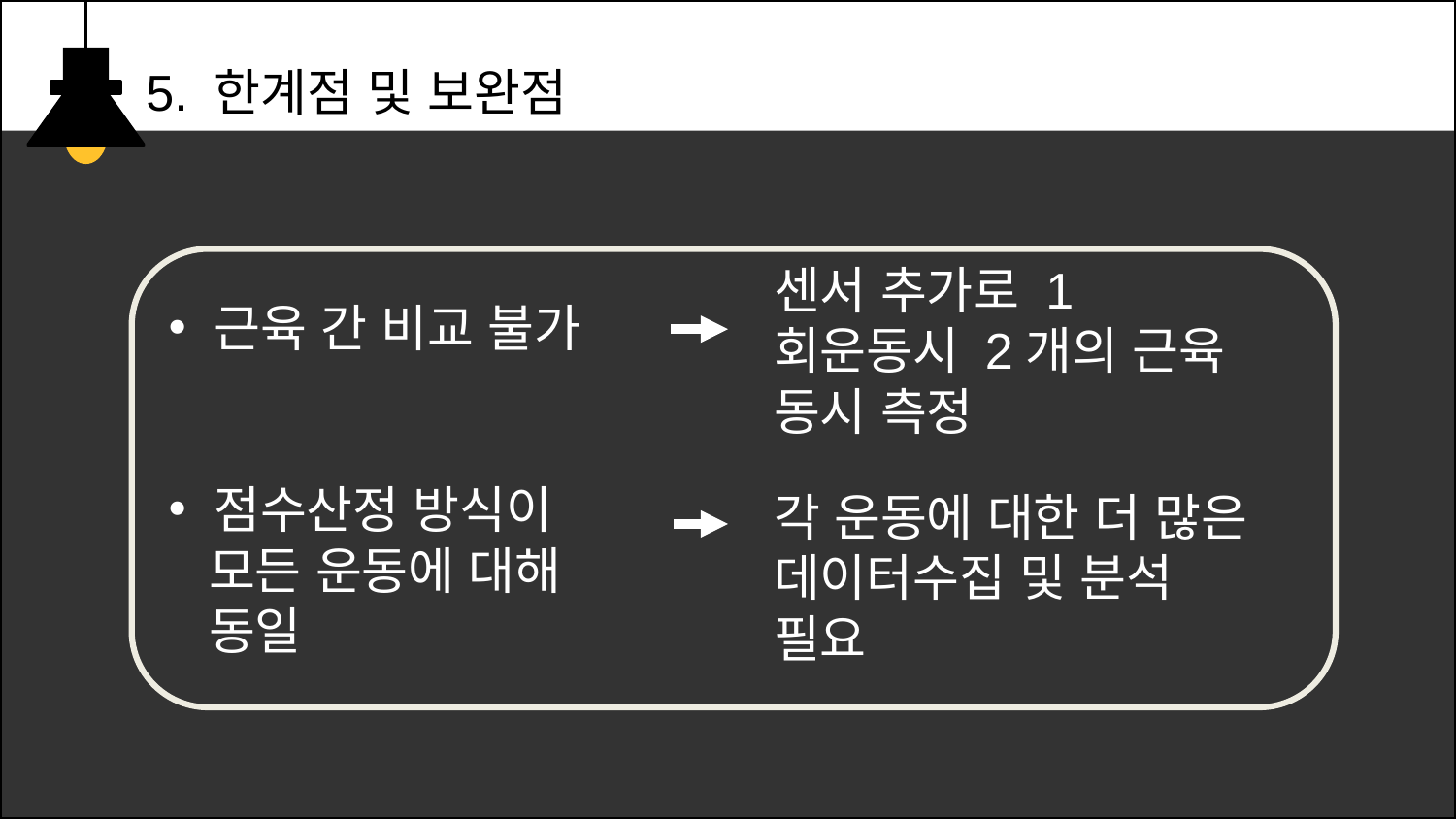

5. 한계점 및 보완점
근육 간 비교 불가

점수산정 방식이
  모든 운동에 대해
  동일
센서 추가로 1회운동시 2개의 근육 동시 측정
각 운동에 대한 더 많은 데이터수집 및 분석 필요